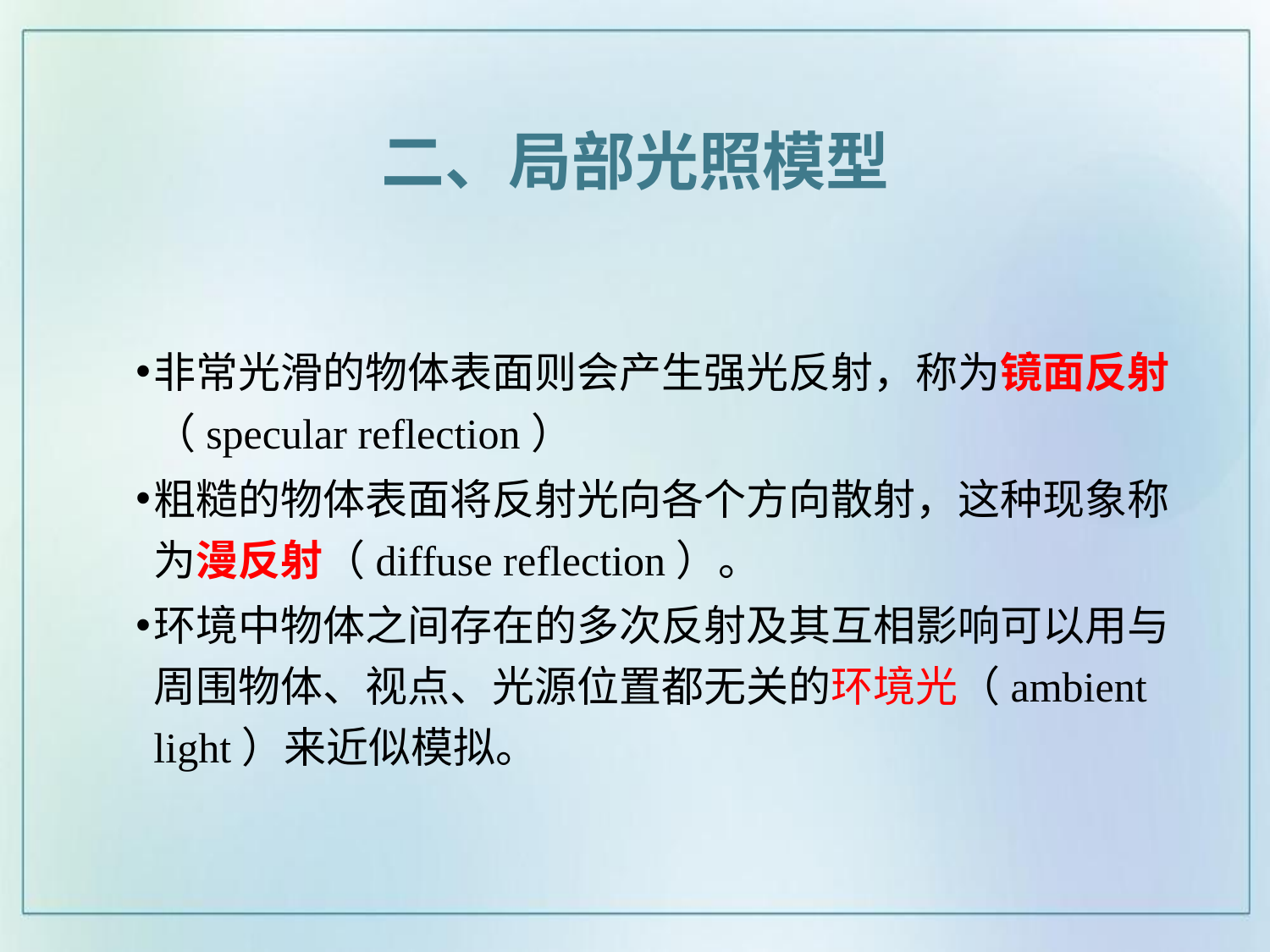

二、局部光照模型
非常光滑的物体表面则会产生强光反射，称为镜面反射（specular reflection）
粗糙的物体表面将反射光向各个方向散射，这种现象称为漫反射（diffuse reflection）。
环境中物体之间存在的多次反射及其互相影响可以用与周围物体、视点、光源位置都无关的环境光（ambient light）来近似模拟。